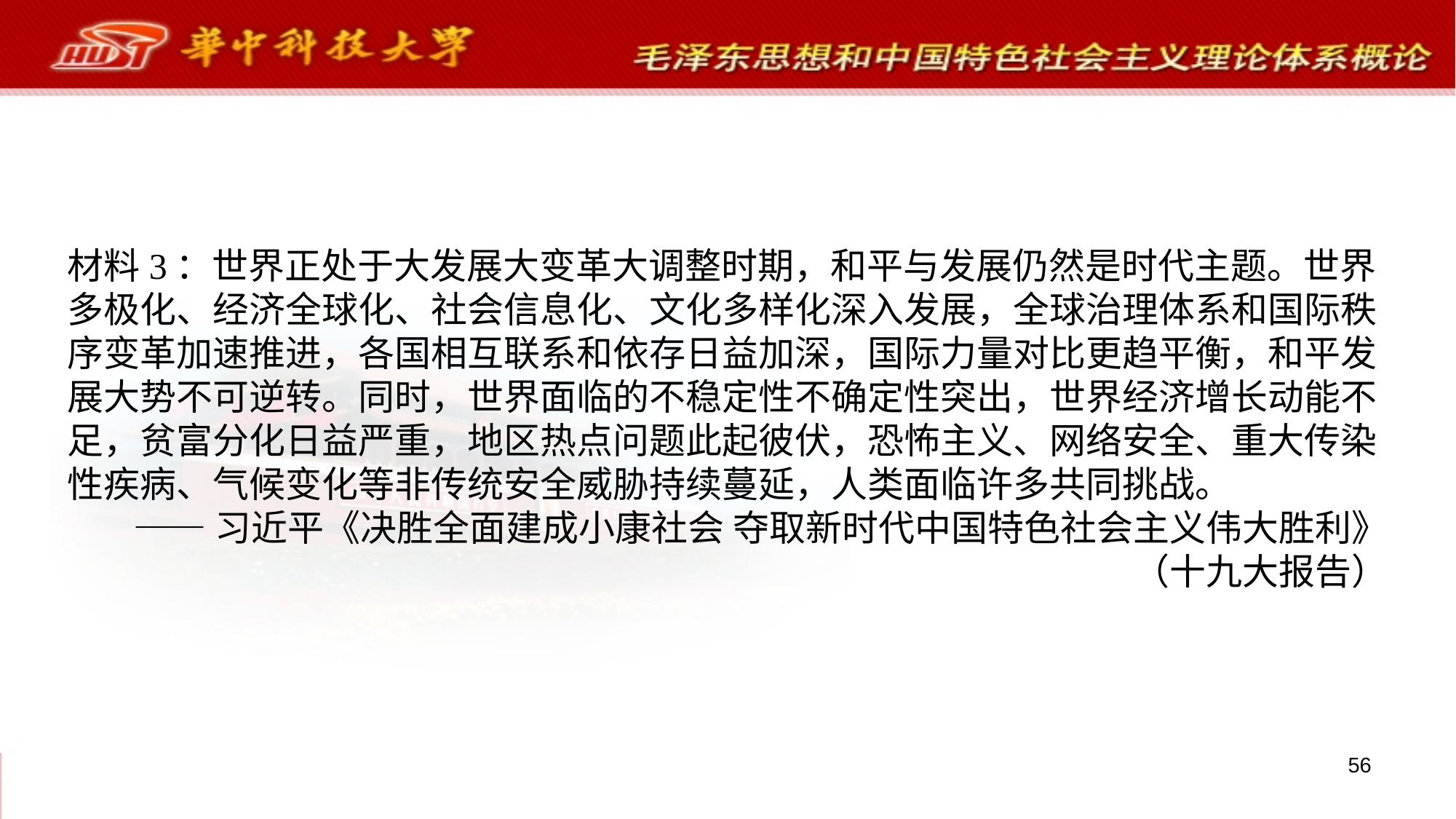

材料3：世界正处于大发展大变革大调整时期，和平与发展仍然是时代主题。世界多极化、经济全球化、社会信息化、文化多样化深入发展，全球治理体系和国际秩序变革加速推进，各国相互联系和依存日益加深，国际力量对比更趋平衡，和平发展大势不可逆转。同时，世界面临的不稳定性不确定性突出，世界经济增长动能不足，贫富分化日益严重，地区热点问题此起彼伏，恐怖主义、网络安全、重大传染性疾病、气候变化等非传统安全威胁持续蔓延，人类面临许多共同挑战。
   ——习近平《决胜全面建成小康社会 夺取新时代中国特色社会主义伟大胜利》（十九大报告）
56